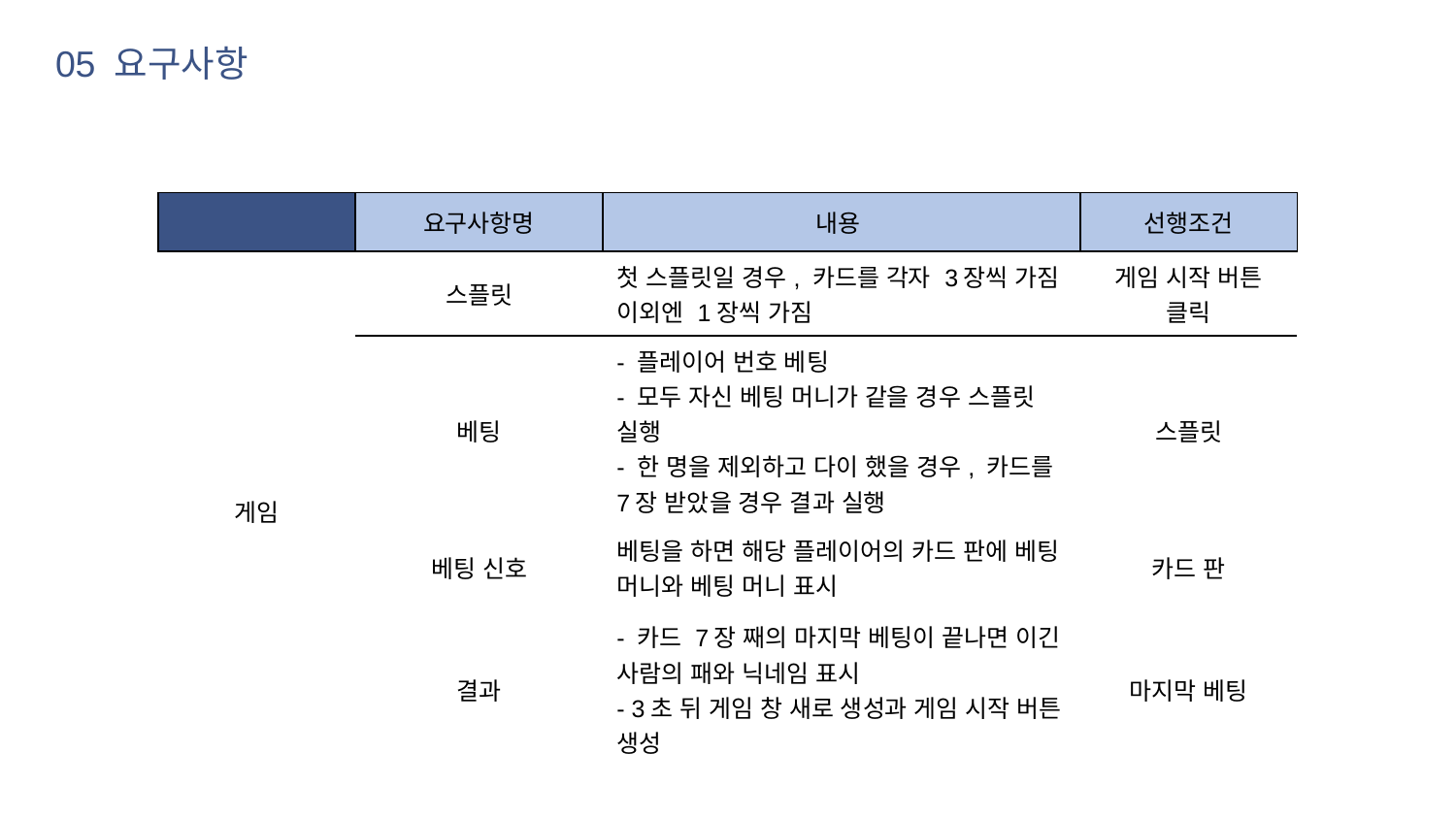

05 요구사항
|  | 요구사항명 | 내용 | 선행조건 |
| --- | --- | --- | --- |
| 게임 | 스플릿 | 첫 스플릿일 경우, 카드를 각자 3장씩 가짐 이외엔 1장씩 가짐 | 게임 시작 버튼 클릭 |
|  | 베팅 | - 플레이어 번호 베팅 - 모두 자신 베팅 머니가 같을 경우 스플릿 실행 - 한 명을 제외하고 다이 했을 경우, 카드를 7장 받았을 경우 결과 실행 | 스플릿 |
|  | 베팅 신호 | 베팅을 하면 해당 플레이어의 카드 판에 베팅 머니와 베팅 머니 표시 | 카드 판 |
|  | 결과 | - 카드 7장 째의 마지막 베팅이 끝나면 이긴 사람의 패와 닉네임 표시 - 3초 뒤 게임 창 새로 생성과 게임 시작 버튼 생성 | 마지막 베팅 |